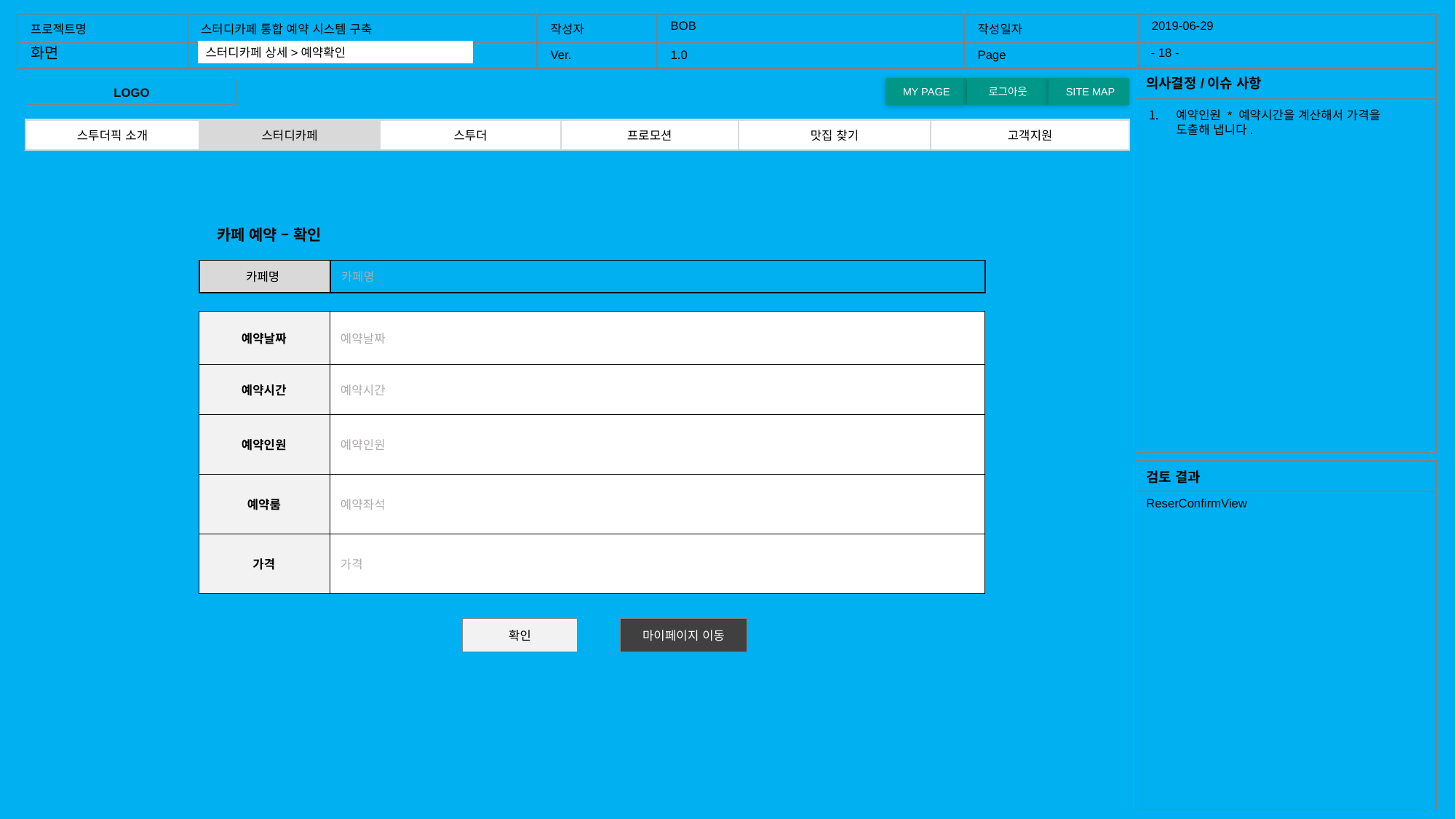

| 프로젝트명 | 스터디카페 통합 예약 시스템 구축 | 작성자 | BOB | 작성일자 | 2019-06-29 |
| --- | --- | --- | --- | --- | --- |
|  |  | Ver. | 1.0 | Page |  |
화면
- 18 -
스터디카페 상세>예약확인

홈화면
카페예약 > 상세페이지 > 예약하기 > 예약확인
| 의사결정/이슈 사항 |
| --- |
|  |
MY PAGE
로그아웃
 SITE MAP
LOGO
예약인원 * 예약시간을 계산해서 가격을 도출해 냅니다.

| 스투더픽 소개 | 카페예약 | 스투더 | 프로모션 | 맛집찾기 | 고객지원 |
| --- | --- | --- | --- | --- | --- |
| 스투더픽 소개 | 스터디카페 | 스투더 | 프로모션 | 맛집 찾기 | 고객지원 |
| --- | --- | --- | --- | --- | --- |

카페 예약 – 확인
| 카페명 | 카페명 |
| --- | --- |
| 예약날짜 | 예약날짜 |
| --- | --- |
| 예약시간 | 예약시간 |
| 예약인원 | 예약인원 |
| 예약룸 | 예약좌석 |
| 가격 | 가격 |
| 검토 결과 |
| --- |
| ReserConfirmView |
확인
마이페이지 이동